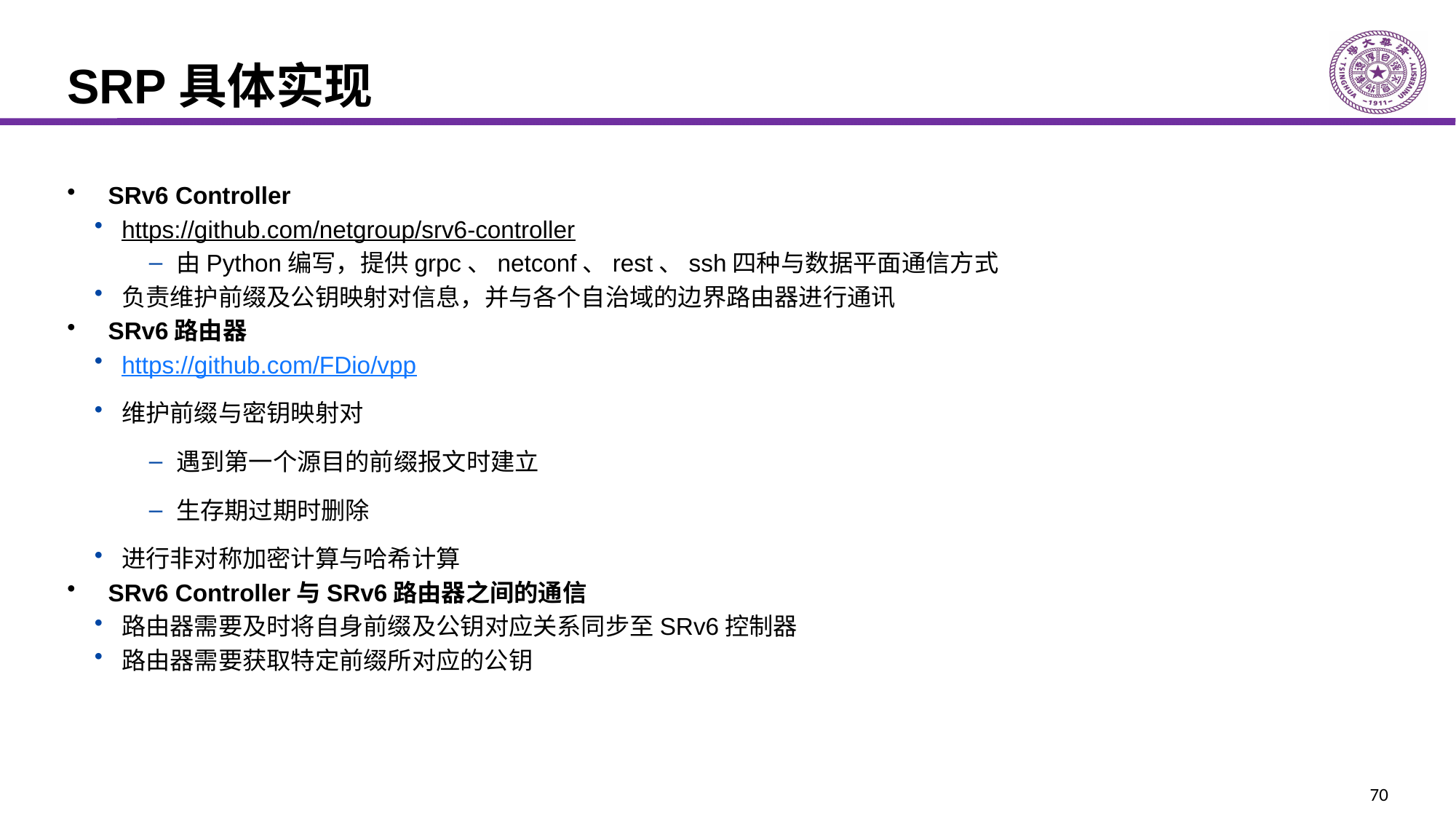

# SRP具体实现
SRv6 Controller
https://github.com/netgroup/srv6-controller
由Python编写，提供grpc、netconf、rest、ssh四种与数据平面通信方式
负责维护前缀及公钥映射对信息，并与各个自治域的边界路由器进行通讯
SRv6路由器
https://github.com/FDio/vpp
维护前缀与密钥映射对
遇到第一个源目的前缀报文时建立
生存期过期时删除
进行非对称加密计算与哈希计算
SRv6 Controller与SRv6路由器之间的通信
路由器需要及时将自身前缀及公钥对应关系同步至SRv6控制器
路由器需要获取特定前缀所对应的公钥